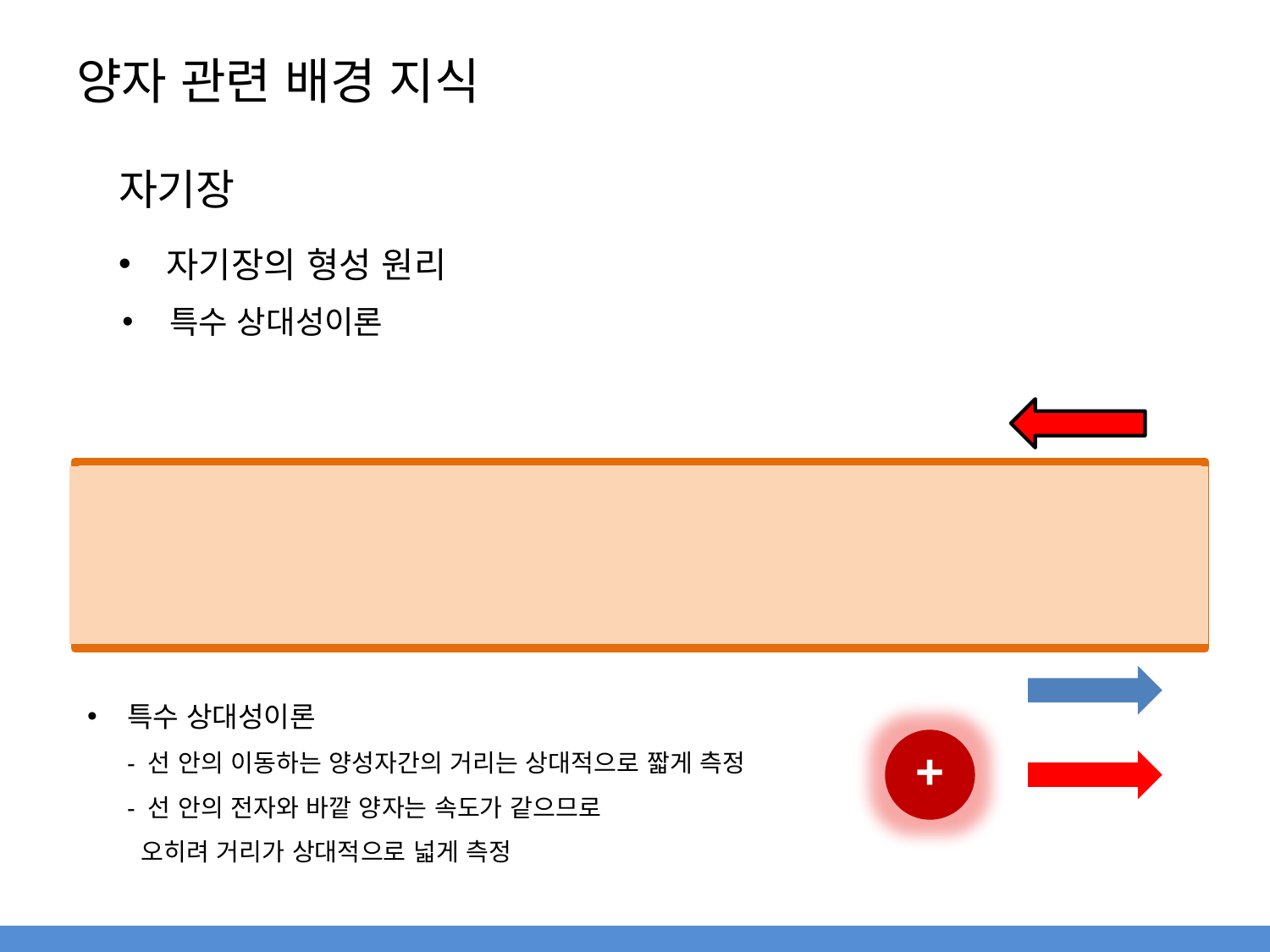

# 양자 관련 배경 지식
자기장
자기장의 형성 원리
특수 상대성이론

특수 상대성이론
- 선 안의 이동하는 양성자간의 거리는 상대적으로 짧게 측정
- 선 안의 전자와 바깥 양자는 속도가 같으므로
  오히려 거리가 상대적으로 넓게 측정

+